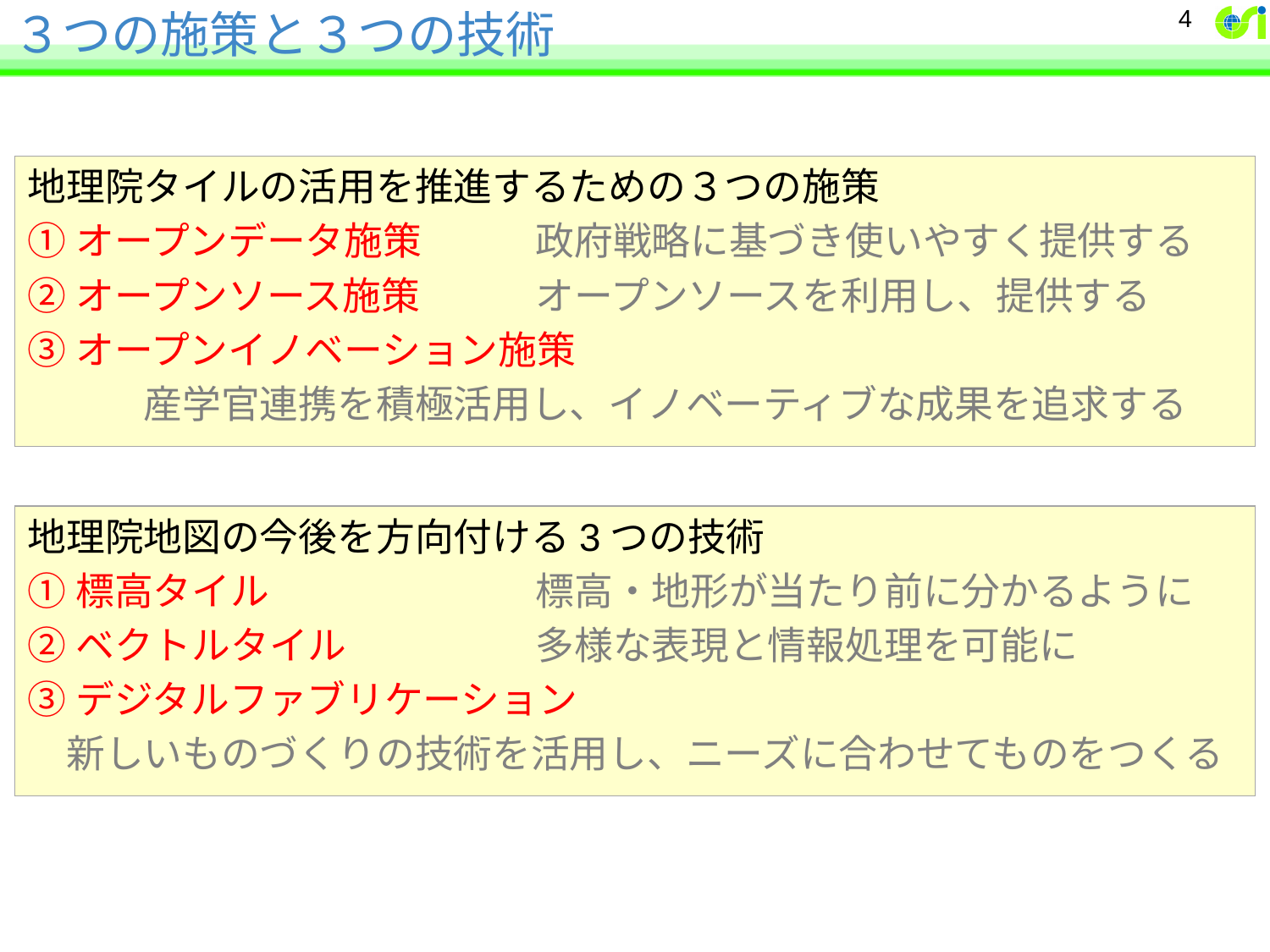

# ３つの施策と３つの技術
4
地理院タイルの活用を推進するための３つの施策
①オープンデータ施策	政府戦略に基づき使いやすく提供する
②オープンソース施策	オープンソースを利用し、提供する
③オープンイノベーション施策
　　　産学官連携を積極活用し、イノベーティブな成果を追求する
地理院地図の今後を方向付ける3つの技術
①標高タイル			標高・地形が当たり前に分かるように
②ベクトルタイル		多様な表現と情報処理を可能に
③デジタルファブリケーション
　新しいものづくりの技術を活用し、ニーズに合わせてものをつくる